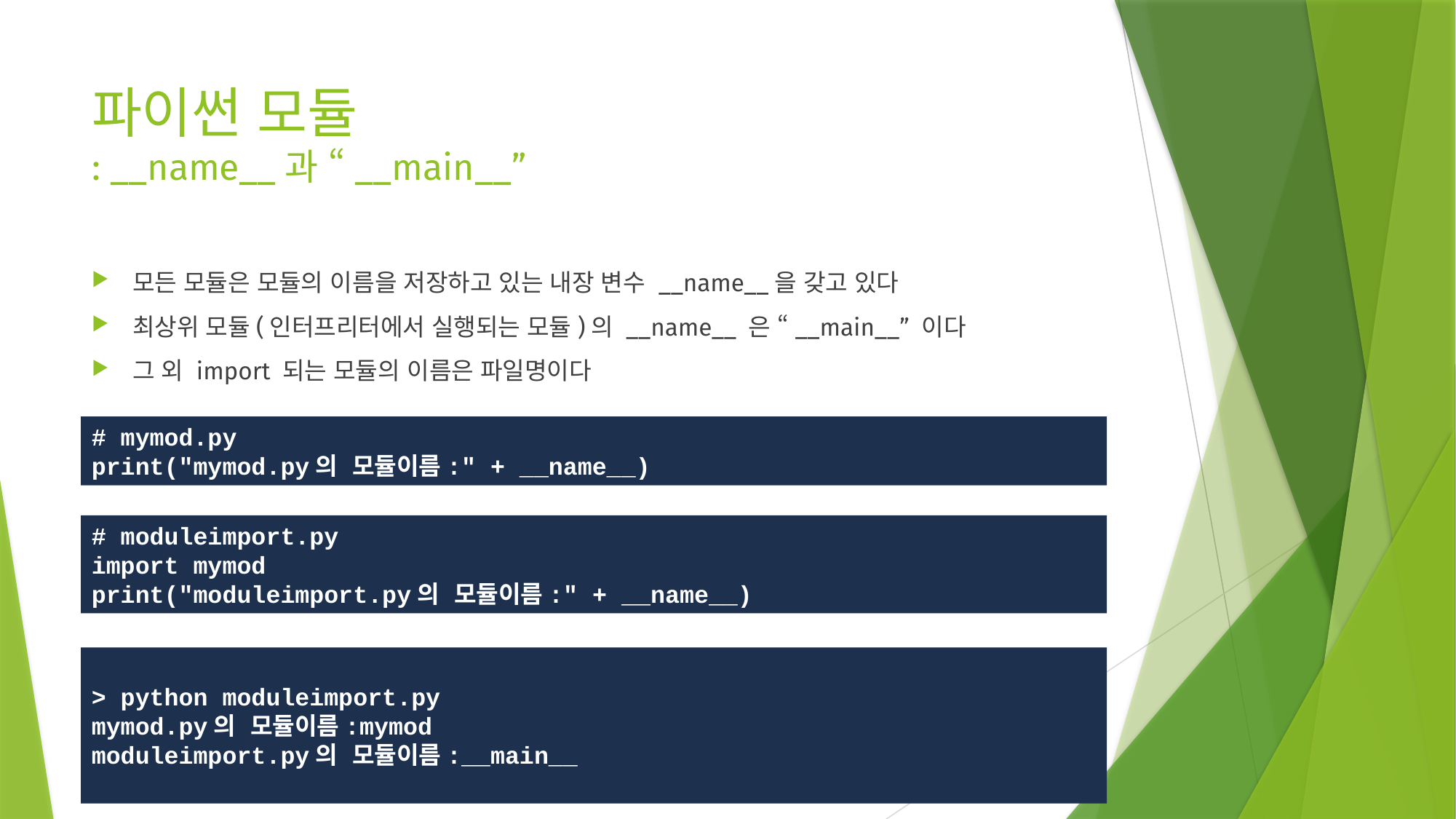

# 파이썬 모듈 : __name__과 “__main__”
모든 모듈은 모듈의 이름을 저장하고 있는 내장 변수 __name__을 갖고 있다
최상위 모듈(인터프리터에서 실행되는 모듈)의 __name__ 은 “__main__” 이다
그 외 import 되는 모듈의 이름은 파일명이다
# mymod.py
print("mymod.py의 모듈이름:" + __name__)
# moduleimport.py
import mymod
print("moduleimport.py의 모듈이름:" + __name__)

> python moduleimport.py
mymod.py의 모듈이름:mymod
moduleimport.py의 모듈이름:__main__